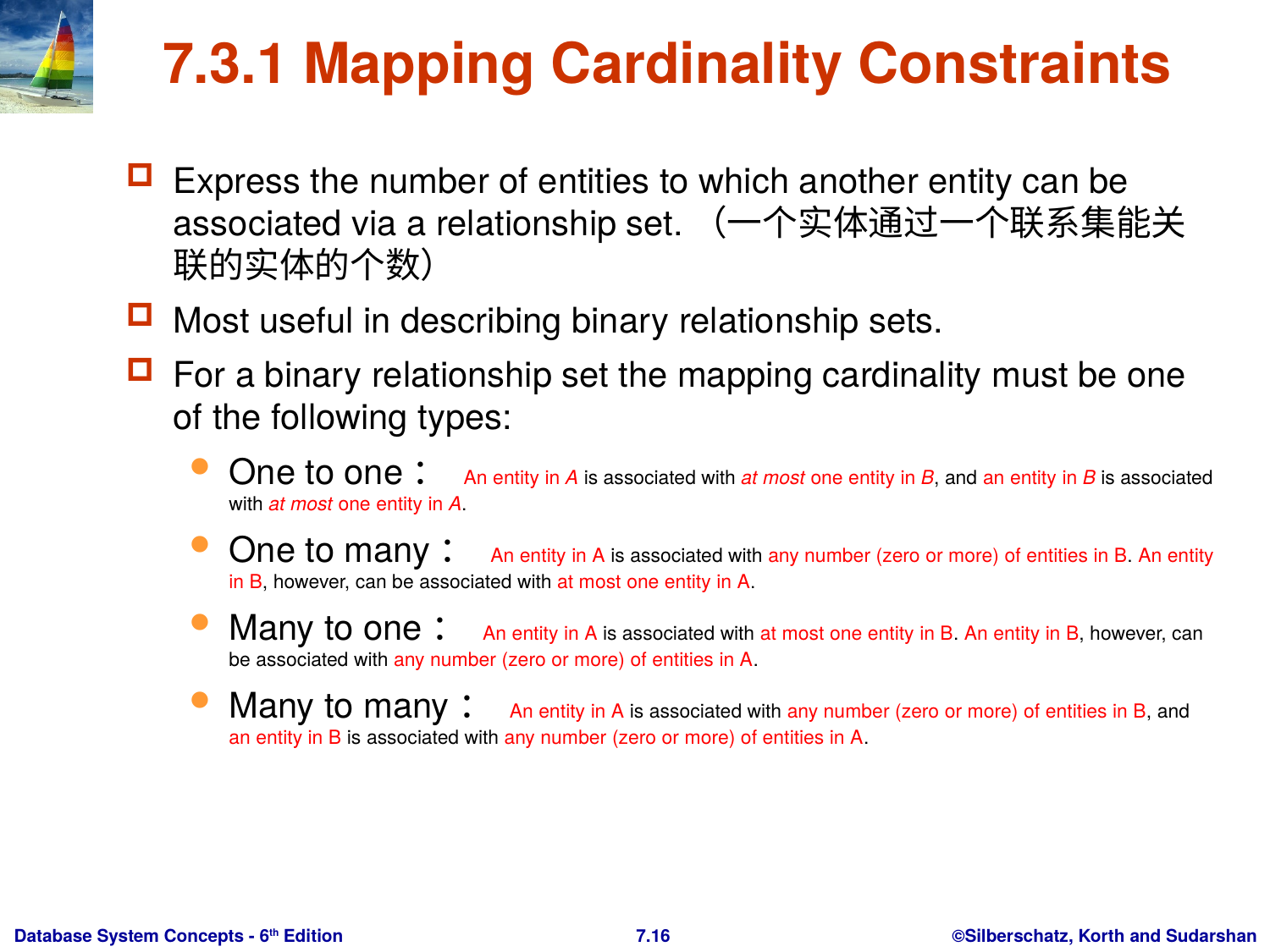

# 7.3.1 Mapping Cardinality Constraints
Express the number of entities to which another entity can be associated via a relationship set.（一个实体通过一个联系集能关联的实体的个数）
Most useful in describing binary relationship sets.
For a binary relationship set the mapping cardinality must be one of the following types:
One to one： An entity in A is associated with at most one entity in B, and an entity in B is associated with at most one entity in A.
One to many： An entity in A is associated with any number (zero or more) of entities in B. An entity in B, however, can be associated with at most one entity in A.
Many to one： An entity in A is associated with at most one entity in B. An entity in B, however, can be associated with any number (zero or more) of entities in A.
Many to many： An entity in A is associated with any number (zero or more) of entities in B, and an entity in B is associated with any number (zero or more) of entities in A.